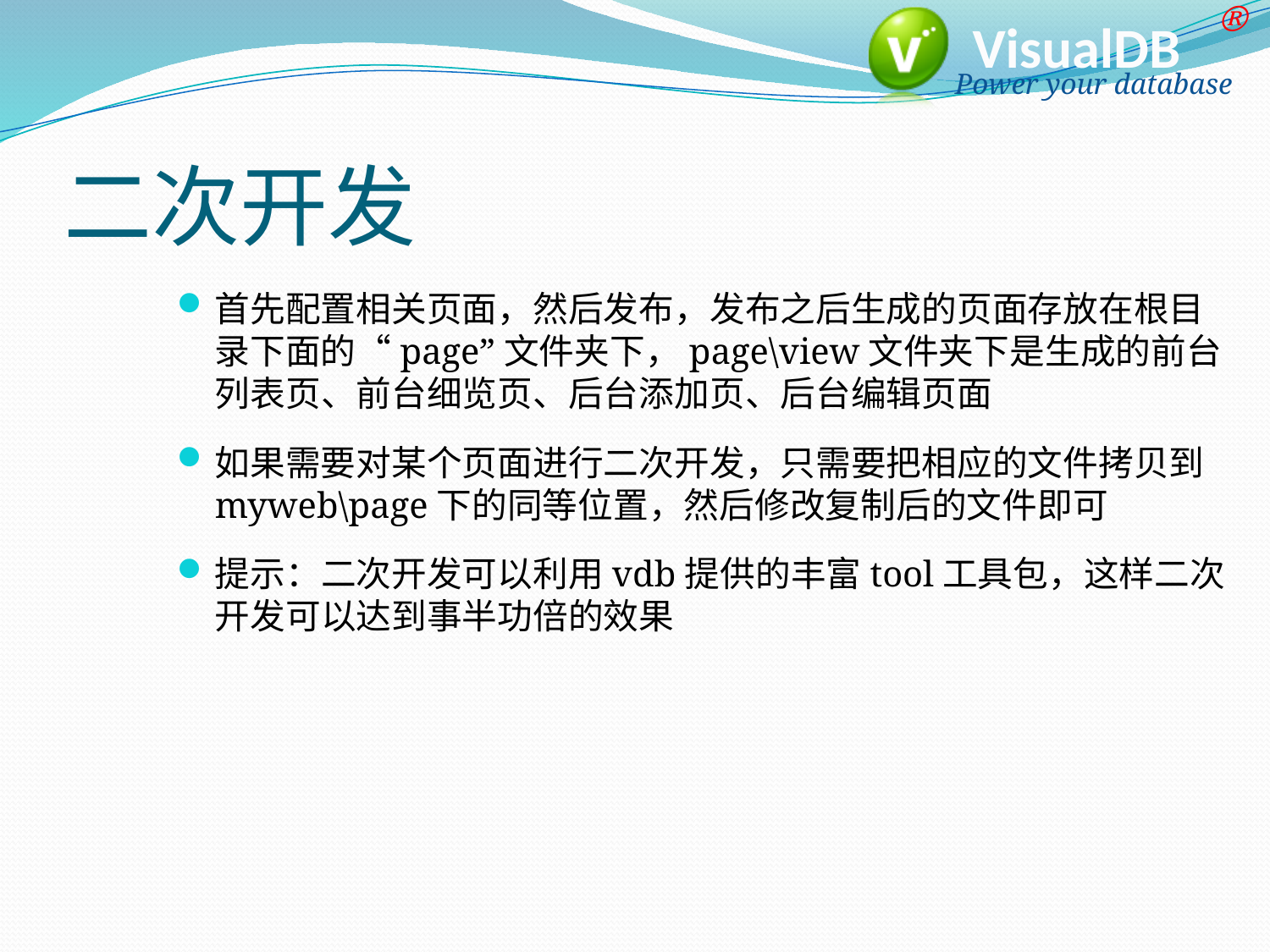

# 二次开发
首先配置相关页面，然后发布，发布之后生成的页面存放在根目录下面的“page”文件夹下，page\view文件夹下是生成的前台列表页、前台细览页、后台添加页、后台编辑页面

如果需要对某个页面进行二次开发，只需要把相应的文件拷贝到myweb\page下的同等位置，然后修改复制后的文件即可

提示：二次开发可以利用vdb提供的丰富tool工具包，这样二次开发可以达到事半功倍的效果